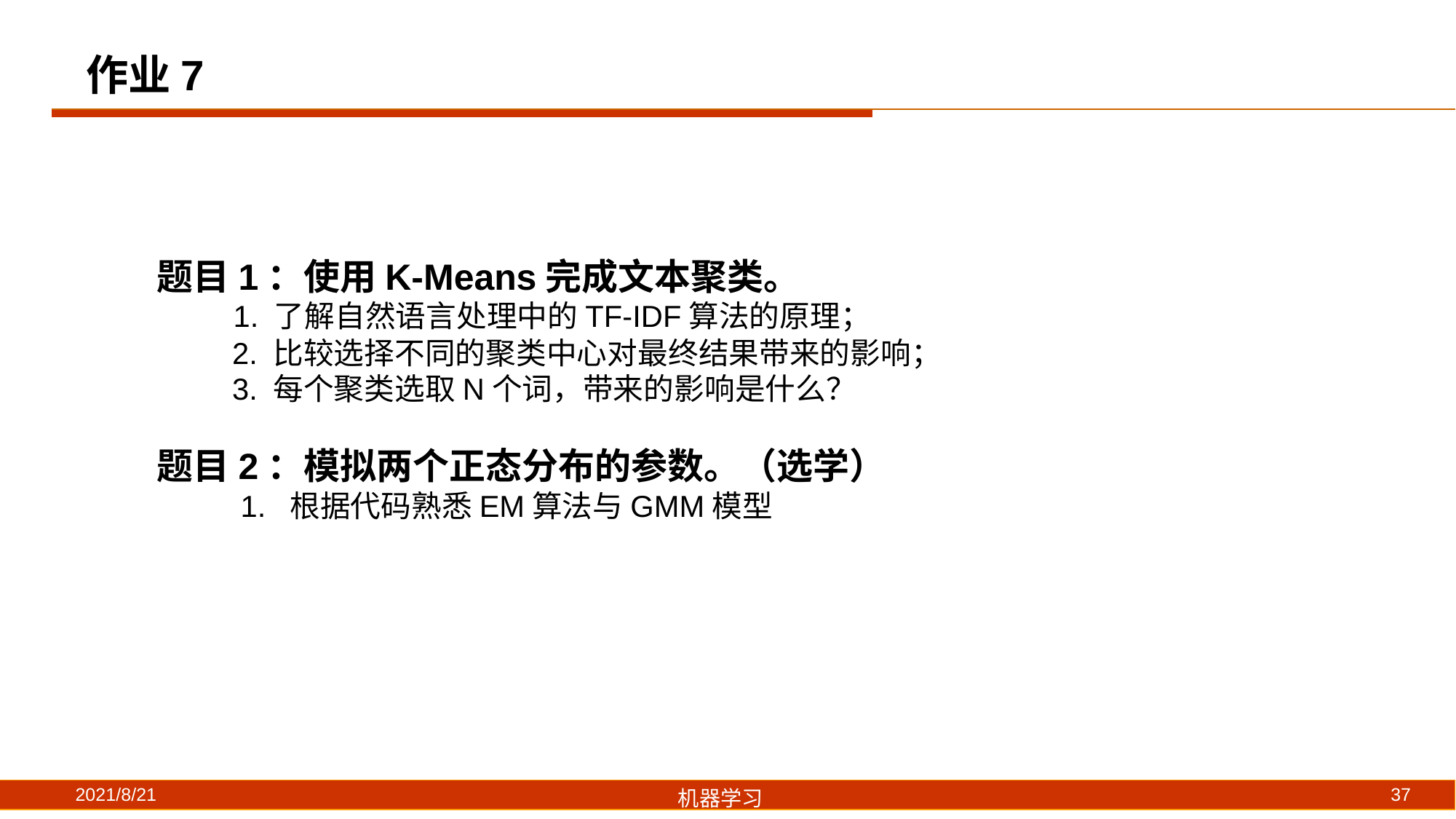

作业7
题目1：使用K-Means完成文本聚类。
          1. 了解自然语言处理中的TF-IDF算法的原理；
         2. 比较选择不同的聚类中心对最终结果带来的影响；
         3. 每个聚类选取N个词，带来的影响是什么？

题目2：模拟两个正态分布的参数。（选学）
          1.  根据代码熟悉EM算法与GMM模型

37
2021/8/21